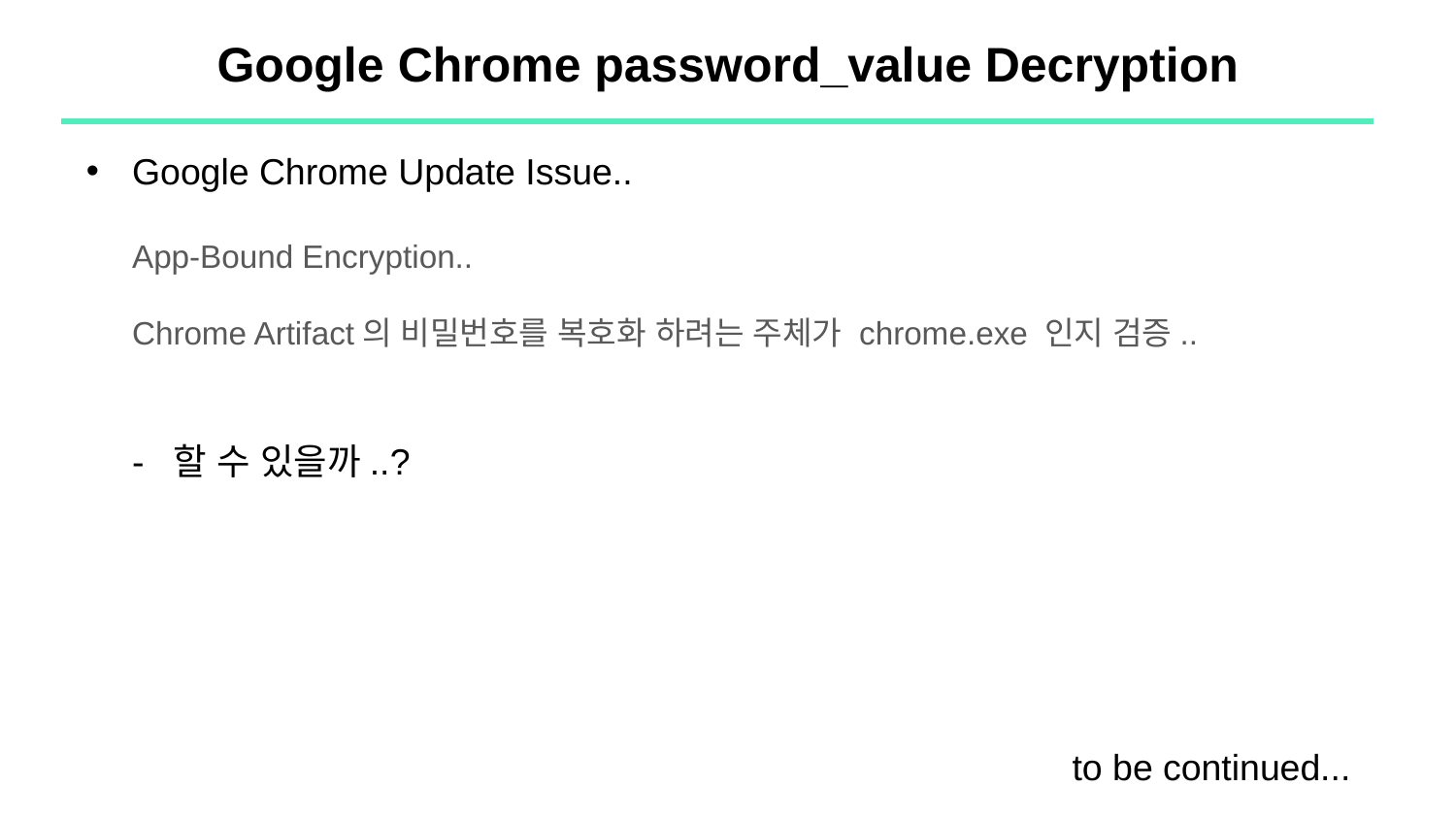

# Google Chrome password_value Decryption
Google Chrome Update Issue..
App-Bound Encryption..
Chrome Artifact의 비밀번호를 복호화 하려는 주체가 chrome.exe 인지 검증..
-  할 수 있을까..?

						           to be continued...